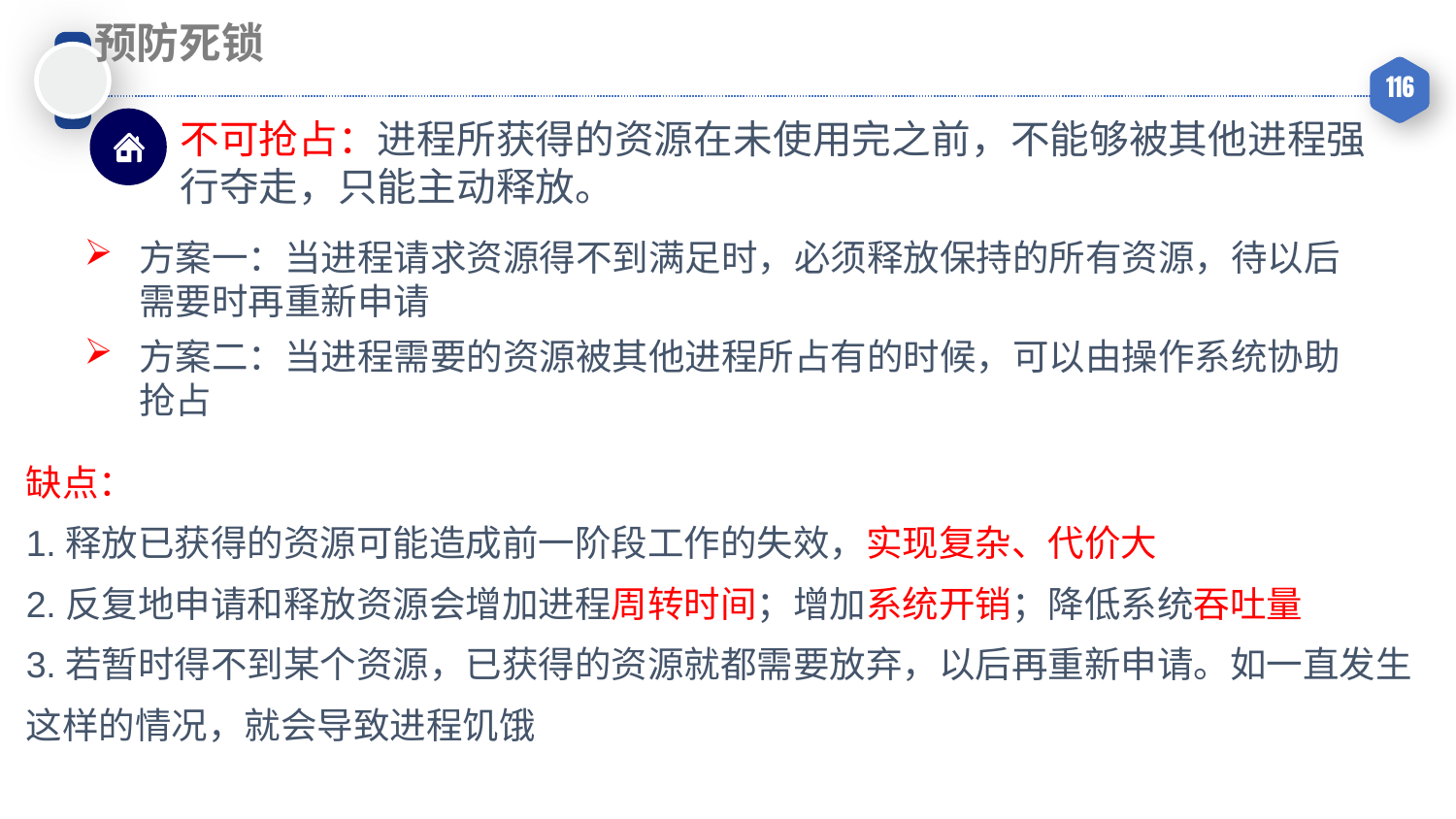

预防死锁

不可抢占：进程所获得的资源在未使用完之前，不能够被其他进程强行夺走，只能主动释放。
方案一：当进程请求资源得不到满足时，必须释放保持的所有资源，待以后需要时再重新申请
方案二：当进程需要的资源被其他进程所占有的时候，可以由操作系统协助抢占
缺点：
1.释放已获得的资源可能造成前一阶段工作的失效，实现复杂、代价大
2.反复地申请和释放资源会增加进程周转时间；增加系统开销；降低系统吞吐量
3.若暂时得不到某个资源，已获得的资源就都需要放弃，以后再重新申请。如一直发生这样的情况，就会导致进程饥饿